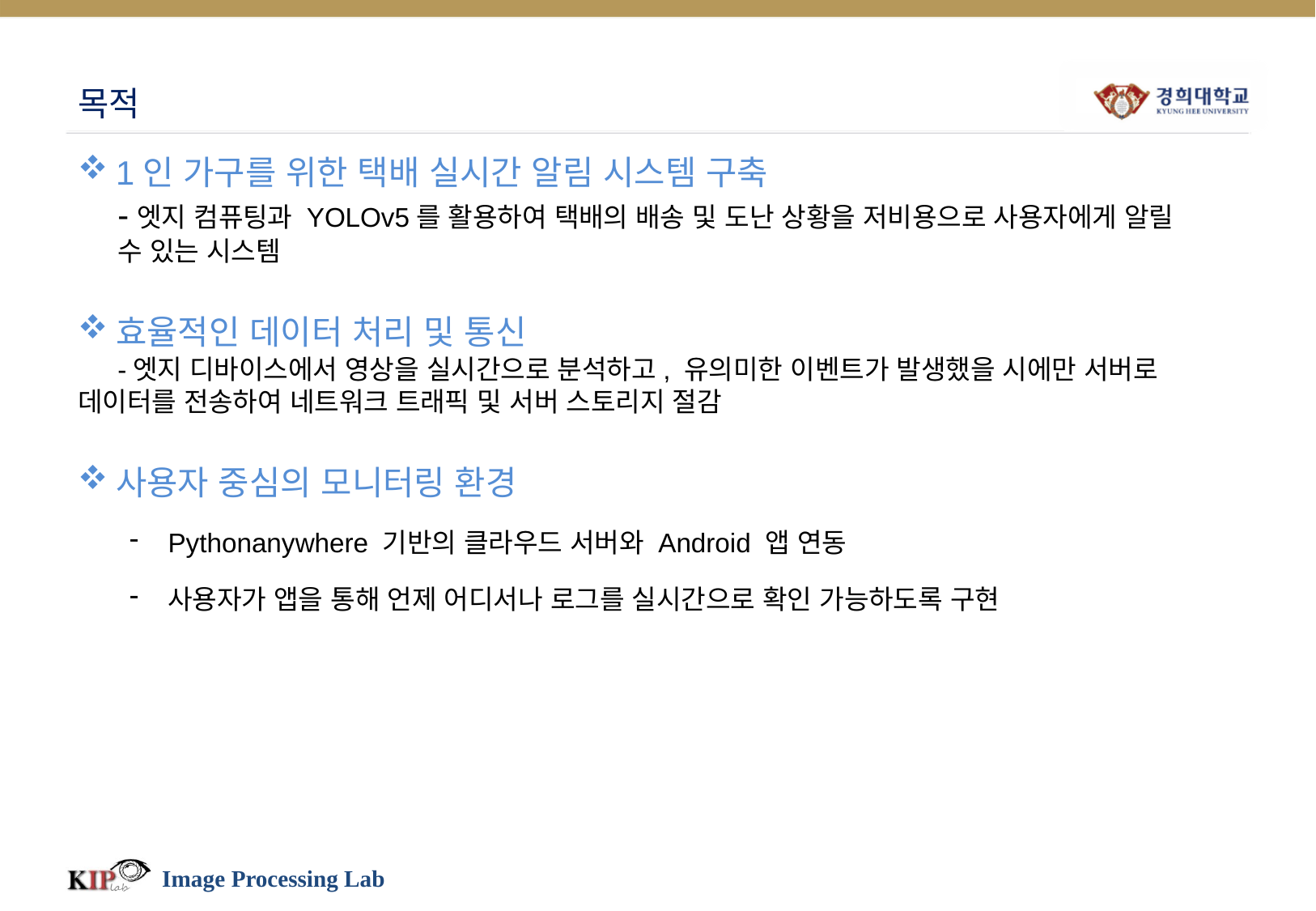

# 목적
1인 가구를 위한 택배 실시간 알림 시스템 구축
	-엣지 컴퓨팅과 YOLOv5를 활용하여 택배의 배송 및 도난 상황을 저비용으로 사용자에게 알릴 	수 있는 시스템

효율적인 데이터 처리 및 통신
	-엣지 디바이스에서 영상을 실시간으로 분석하고, 유의미한 이벤트가 발생했을 시에만 서버로 	데이터를 전송하여 네트워크 트래픽 및 서버 스토리지 절감

사용자 중심의 모니터링 환경
Pythonanywhere 기반의 클라우드 서버와 Android 앱 연동
사용자가 앱을 통해 언제 어디서나 로그를 실시간으로 확인 가능하도록 구현

Image Processing Lab